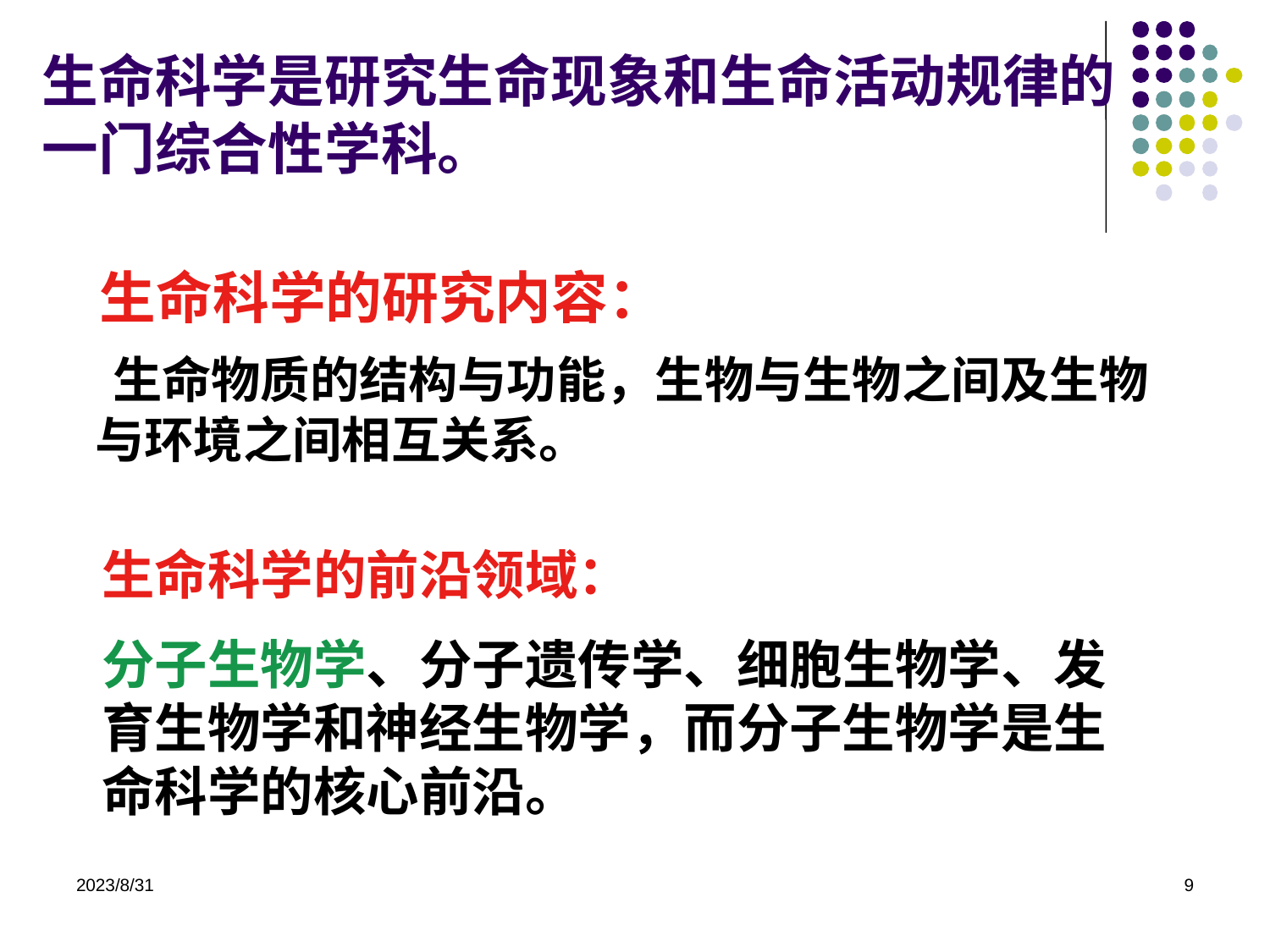

生命科学是研究生命现象和生命活动规律的一门综合性学科。
   生命科学的研究内容：
    生命物质的结构与功能，生物与生物之间及生物与环境之间相互关系。

生命科学的前沿领域：
分子生物学、分子遗传学、细胞生物学、发育生物学和神经生物学，而分子生物学是生命科学的核心前沿。
2023/8/31
9